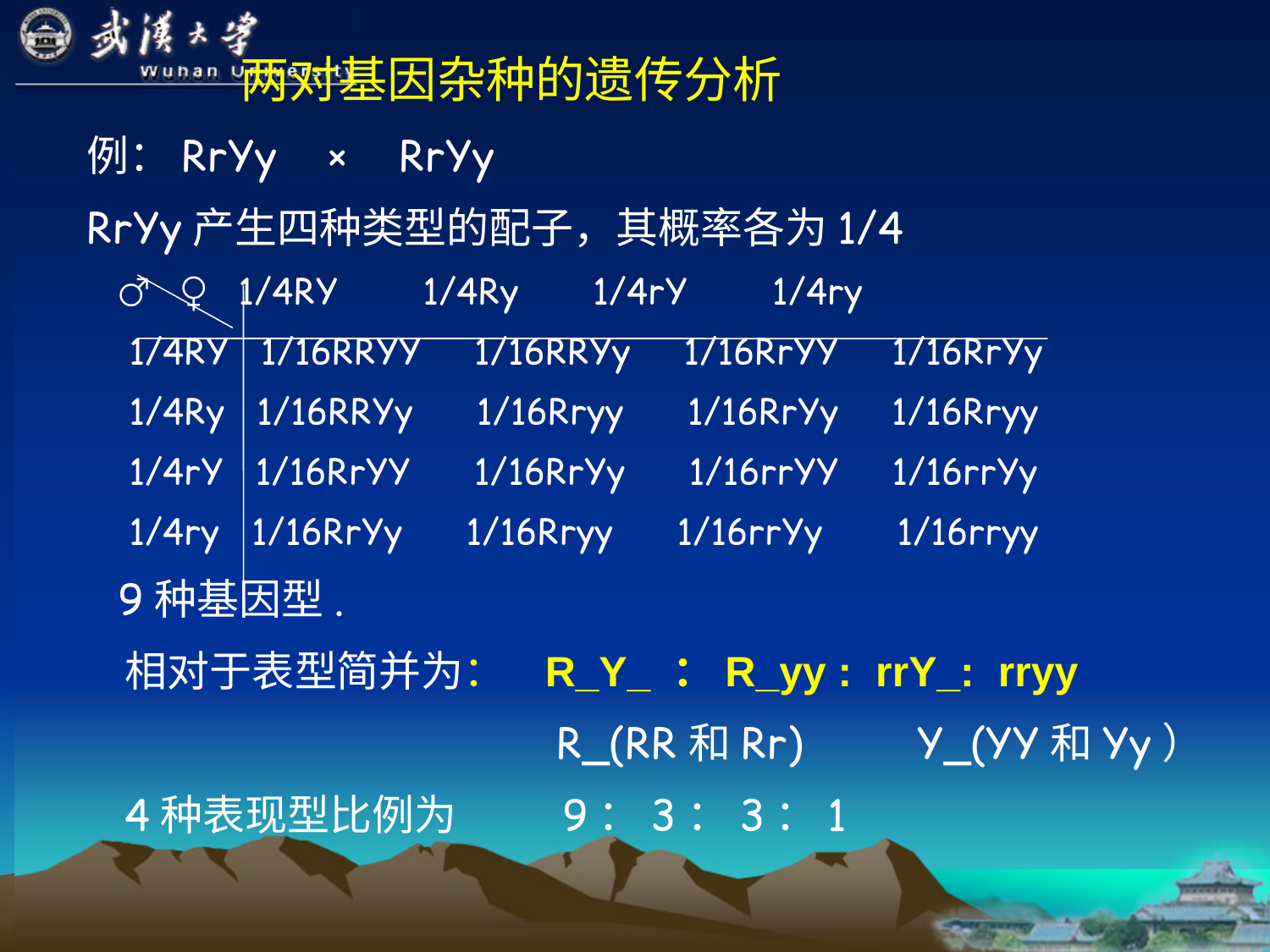

两对基因杂种的遗传分析
例：RrYy    ×    RrYy
RrYy产生四种类型的配子，其概率各为1/4
   ♂   ♀   1/4RY        1/4Ry       1/4rY        1/4ry
    1/4RY   1/16RRYY     1/16RRYy     1/16RrYY     1/16RrYy
    1/4Ry   1/16RRYy      1/16Rryy      1/16RrYy     1/16Rryy
    1/4rY   1/16RrYY      1/16RrYy      1/16rrYY     1/16rrYy
    1/4ry   1/16RrYy      1/16Rryy      1/16rrYy       1/16rryy
   9种基因型.
   相对于表型简并为：   R_Y_ ：R_yy :  rrY_:  rryy
                                     R_(RR和Rr)         Y_(YY和Yy）
   4种表现型比例为          9：3：3：1